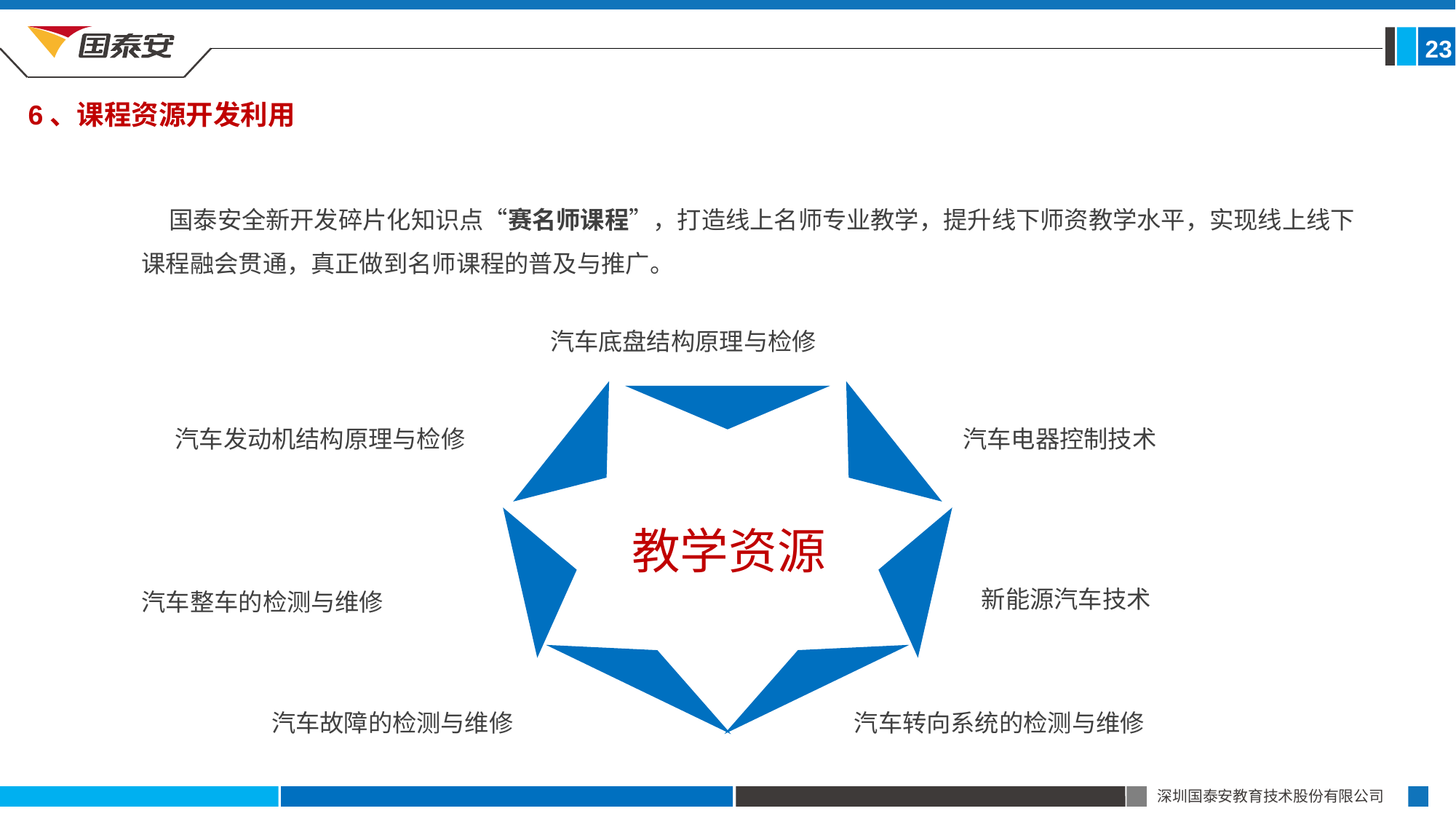

23
6、课程资源开发利用
    国泰安全新开发碎片化知识点“赛名师课程”，打造线上名师专业教学，提升线下师资教学水平，实现线上线下课程融会贯通，真正做到名师课程的普及与推广。
汽车底盘结构原理与检修

汽车发动机结构原理与检修
汽车电器控制技术

教学资源

汽车整车的检测与维修
新能源汽车技术

汽车故障的检测与维修
汽车转向系统的检测与维修